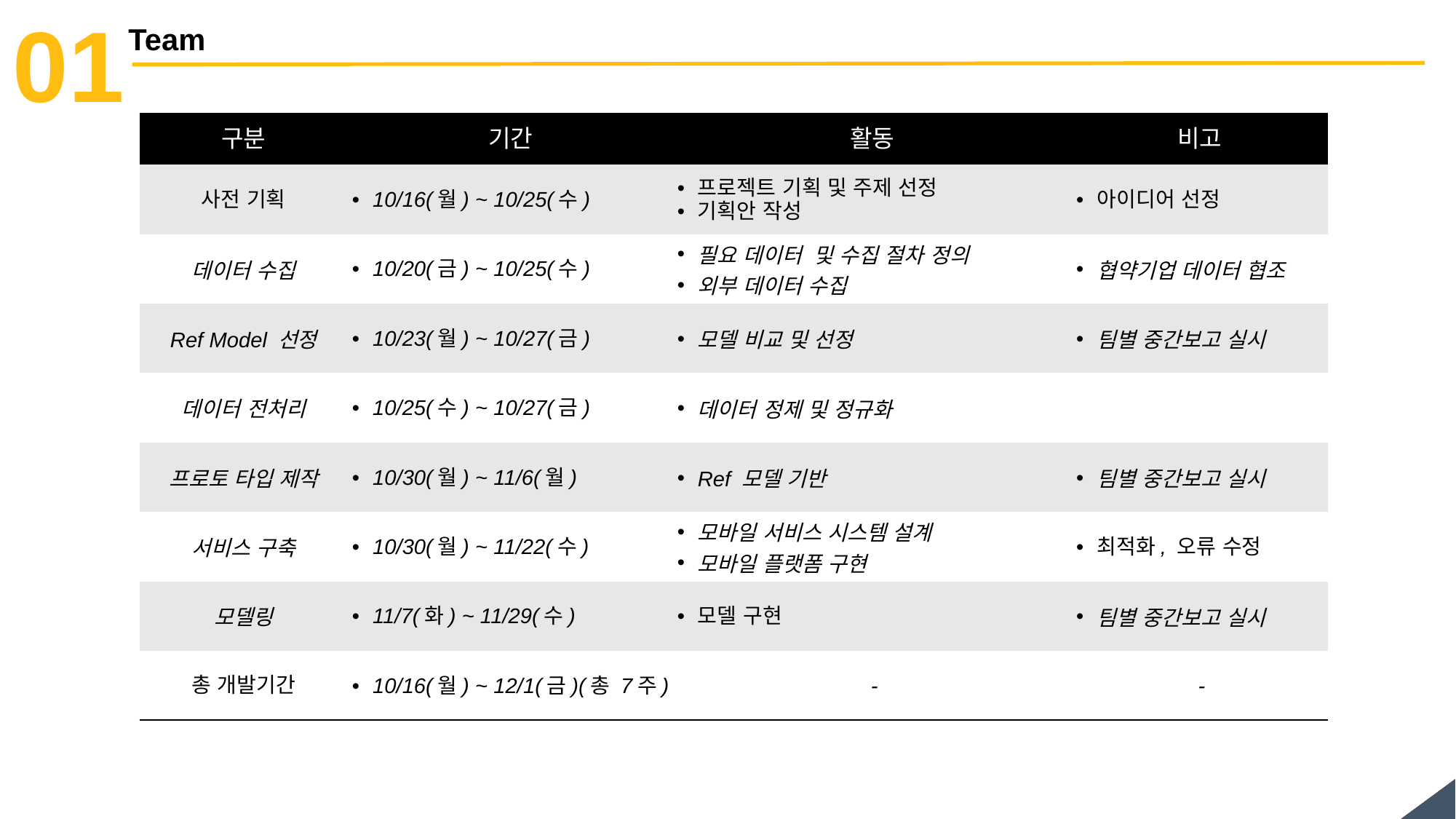

01
Team
| 구분 | 기간 | 활동 | 비고 |
| --- | --- | --- | --- |
| 사전 기획 | 10/16(월) ~ 10/25(수) | 프로젝트 기획 및 주제 선정 기획안 작성 | 아이디어 선정 |
| 데이터 수집 | 10/20(금) ~ 10/25(수) | 필요 데이터 및 수집 절차 정의 외부 데이터 수집 | 협약기업 데이터 협조 |
| Ref Model 선정 | 10/23(월) ~ 10/27(금) | 모델 비교 및 선정 | 팀별 중간보고 실시 |
| 데이터 전처리 | 10/25(수) ~ 10/27(금) | 데이터 정제 및 정규화 |  |
| 프로토 타입 제작 | 10/30(월) ~ 11/6(월) | Ref 모델 기반 | 팀별 중간보고 실시 |
| 서비스 구축 | 10/30(월) ~ 11/22(수) | 모바일 서비스 시스템 설계 모바일 플랫폼 구현 | 최적화, 오류 수정 |
| 모델링 | 11/7(화) ~ 11/29(수) | 모델 구현 | 팀별 중간보고 실시 |
| 총 개발기간 | 10/16(월) ~ 12/1(금)(총 7주) | - | - |